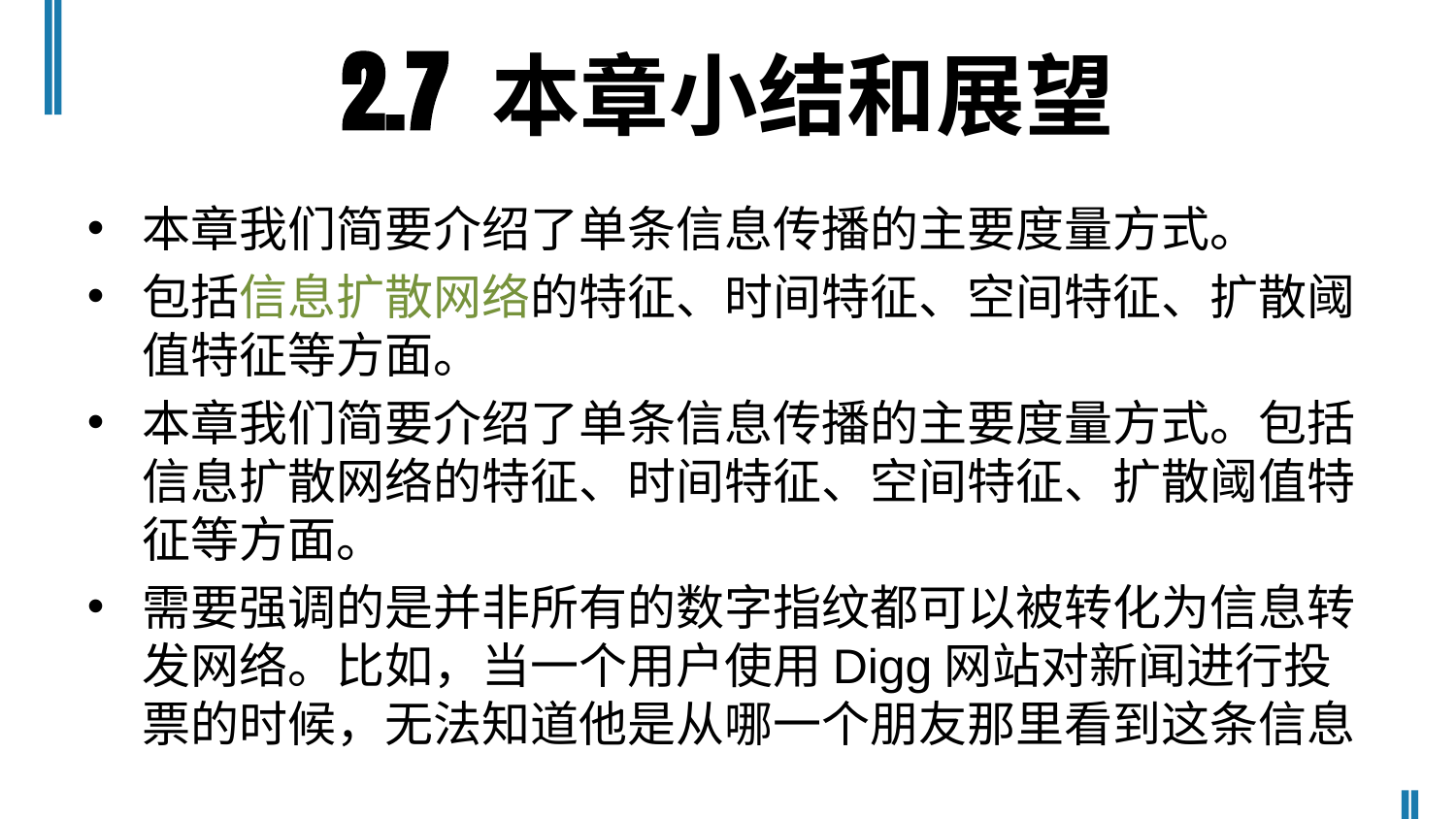

# 2.7 本章小结和展望
本章我们简要介绍了单条信息传播的主要度量方式。
包括信息扩散网络的特征、时间特征、空间特征、扩散阈值特征等方面。
本章我们简要介绍了单条信息传播的主要度量方式。包括信息扩散网络的特征、时间特征、空间特征、扩散阈值特征等方面。
需要强调的是并非所有的数字指纹都可以被转化为信息转发网络。比如，当一个用户使用Digg网站对新闻进行投票的时候，无法知道他是从哪一个朋友那里看到这条信息